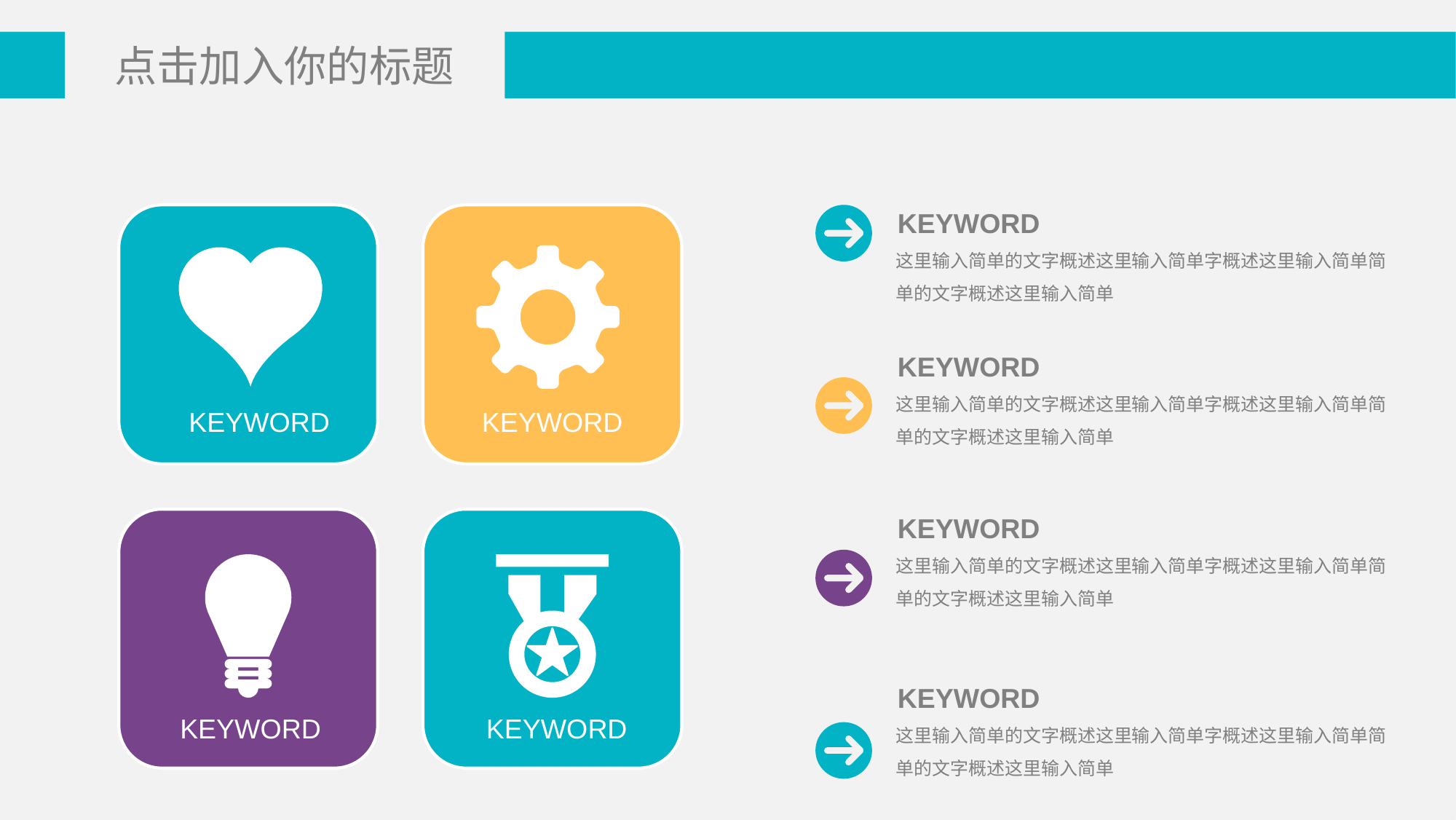

点击加入你的标题
KEYWORD

这里输入简单的文字概述这里输入简单字概述这里输入简单简单的文字概述这里输入简单

KEYWORD
这里输入简单的文字概述这里输入简单字概述这里输入简单简单的文字概述这里输入简单

KEYWORD
KEYWORD
KEYWORD

这里输入简单的文字概述这里输入简单字概述这里输入简单简单的文字概述这里输入简单

KEYWORD
KEYWORD
KEYWORD
这里输入简单的文字概述这里输入简单字概述这里输入简单简单的文字概述这里输入简单